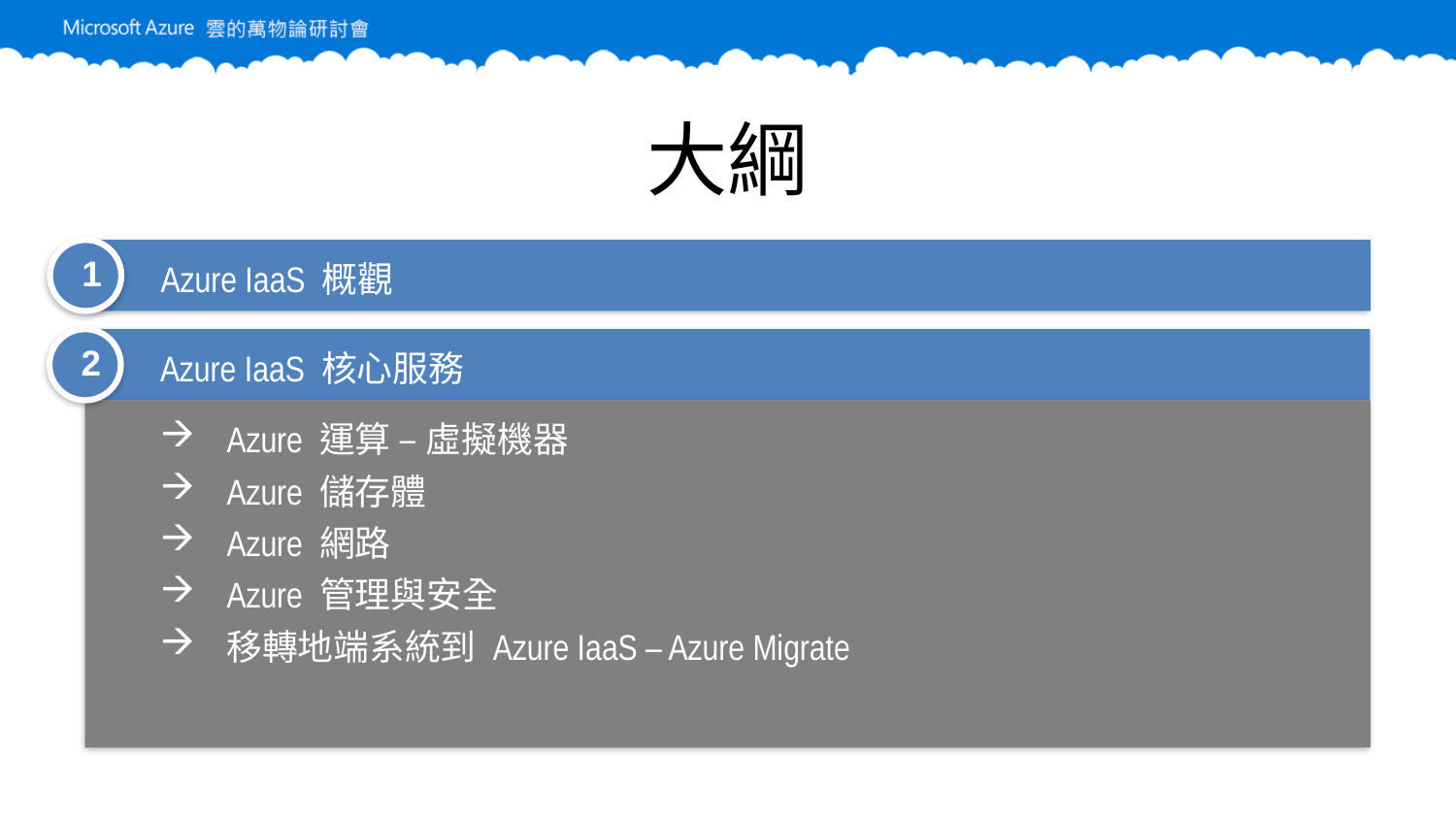

# 大綱
1
Azure IaaS 概觀
2
Azure IaaS 核心服務
Azure 運算 – 虛擬機器
Azure 儲存體
Azure 網路
Azure 管理與安全
移轉地端系統到 Azure IaaS – Azure Migrate